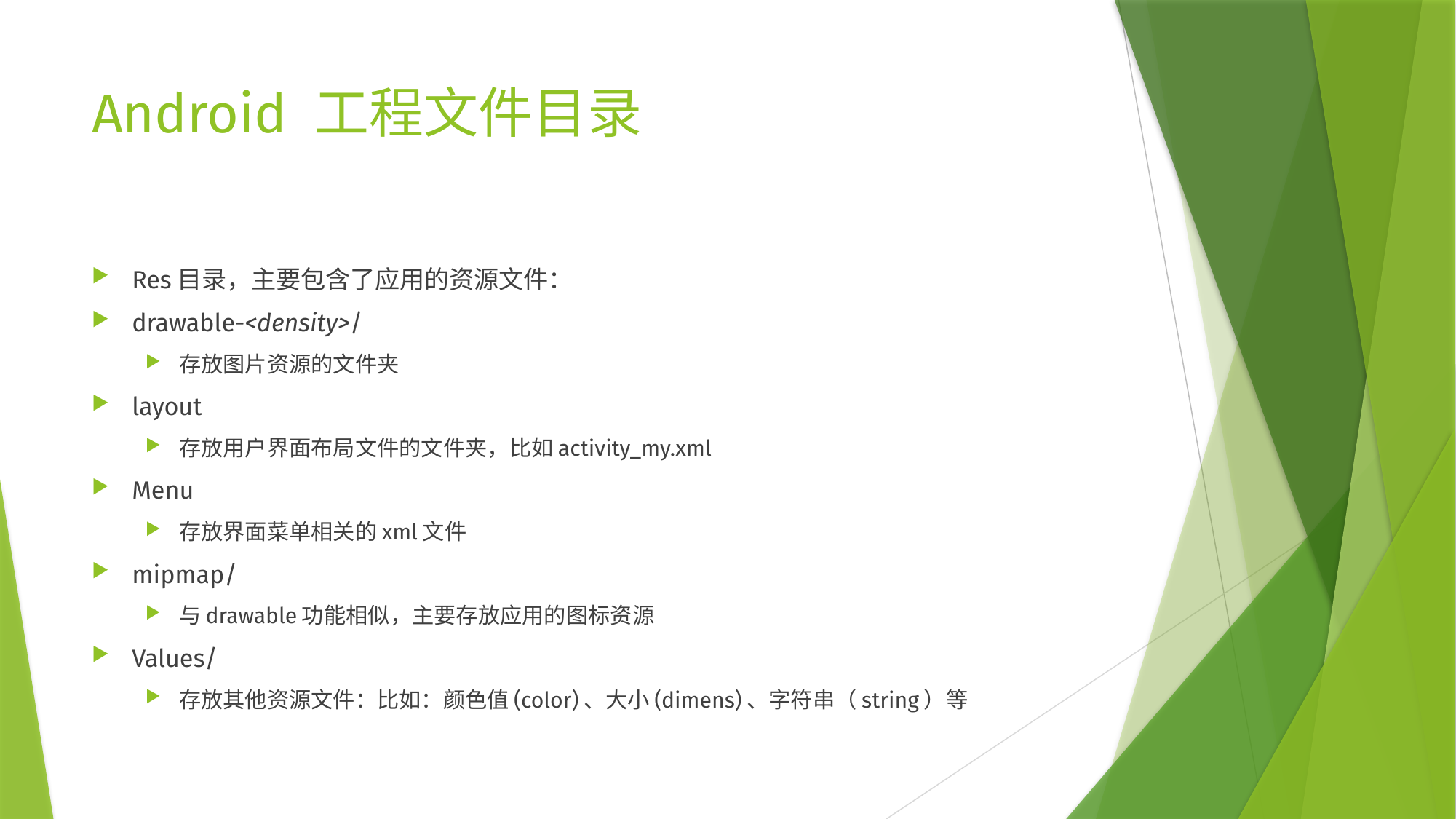

# Android 工程文件目录
Res目录，主要包含了应用的资源文件：
drawable-<density>/
存放图片资源的文件夹
layout
存放用户界面布局文件的文件夹，比如activity_my.xml
Menu
存放界面菜单相关的xml文件
mipmap/
与drawable功能相似，主要存放应用的图标资源
Values/
存放其他资源文件：比如：颜色值(color)、大小(dimens)、字符串（string）等